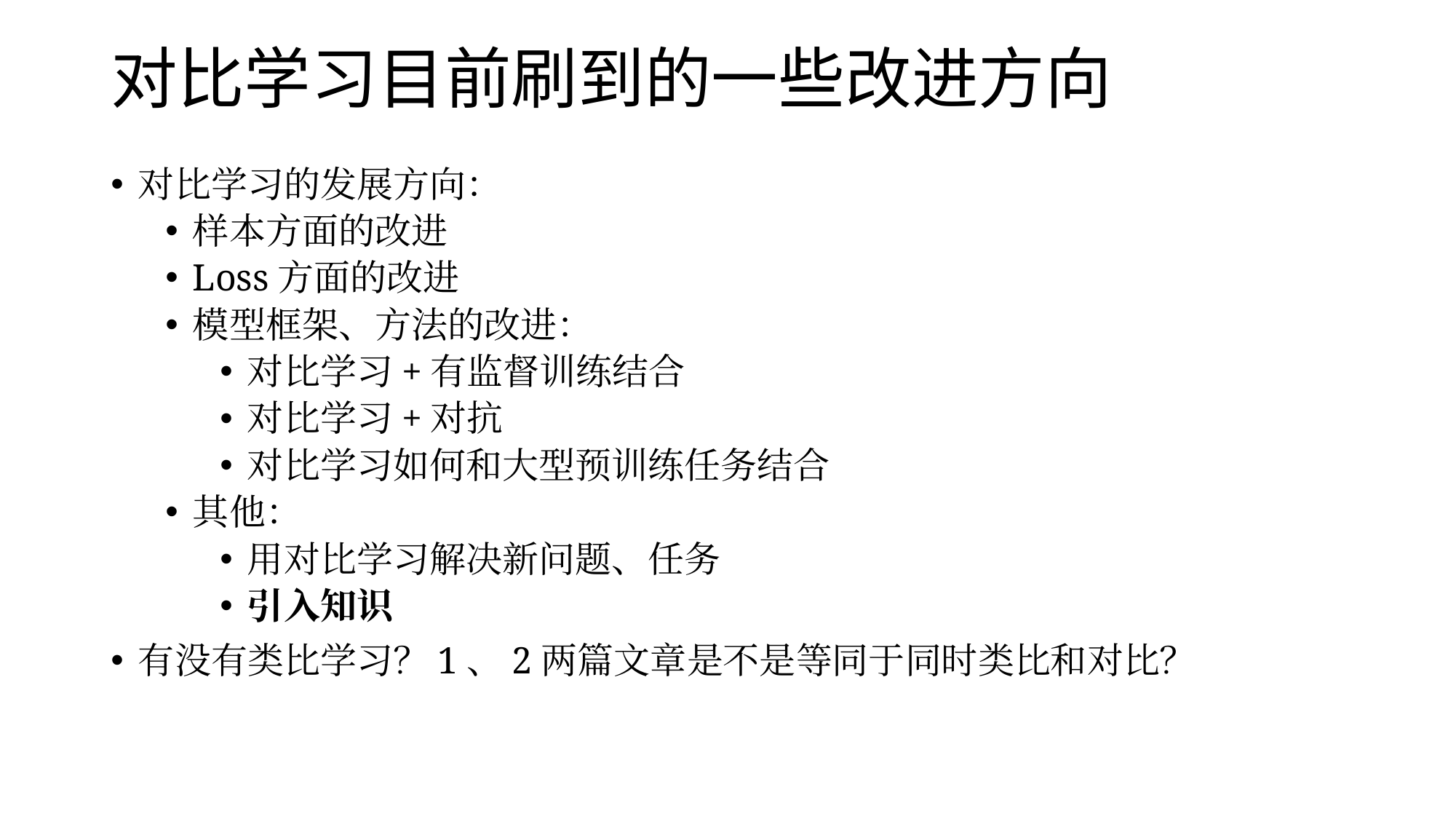

# 对比学习目前刷到的一些改进方向
对比学习的发展方向：
样本方面的改进
Loss方面的改进
模型框架、方法的改进：
对比学习+有监督训练结合
对比学习+对抗
对比学习如何和大型预训练任务结合
其他：
用对比学习解决新问题、任务
引入知识
有没有类比学习？1、2两篇文章是不是等同于同时类比和对比？